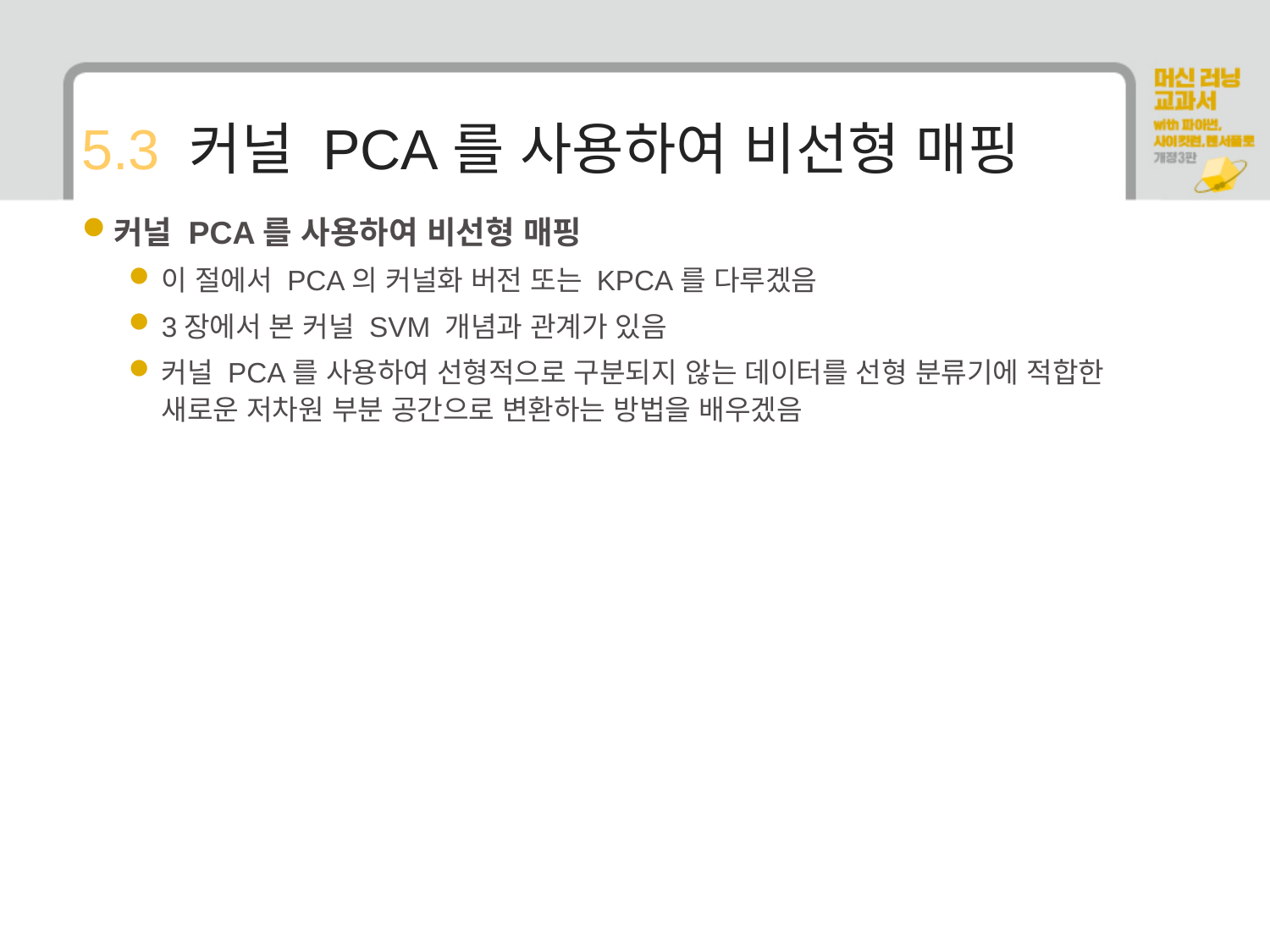

# 5.3 커널 PCA를 사용하여 비선형 매핑
커널 PCA를 사용하여 비선형 매핑
이 절에서 PCA의 커널화 버전 또는 KPCA를 다루겠음
3장에서 본 커널 SVM 개념과 관계가 있음
커널 PCA를 사용하여 선형적으로 구분되지 않는 데이터를 선형 분류기에 적합한 새로운 저차원 부분 공간으로 변환하는 방법을 배우겠음